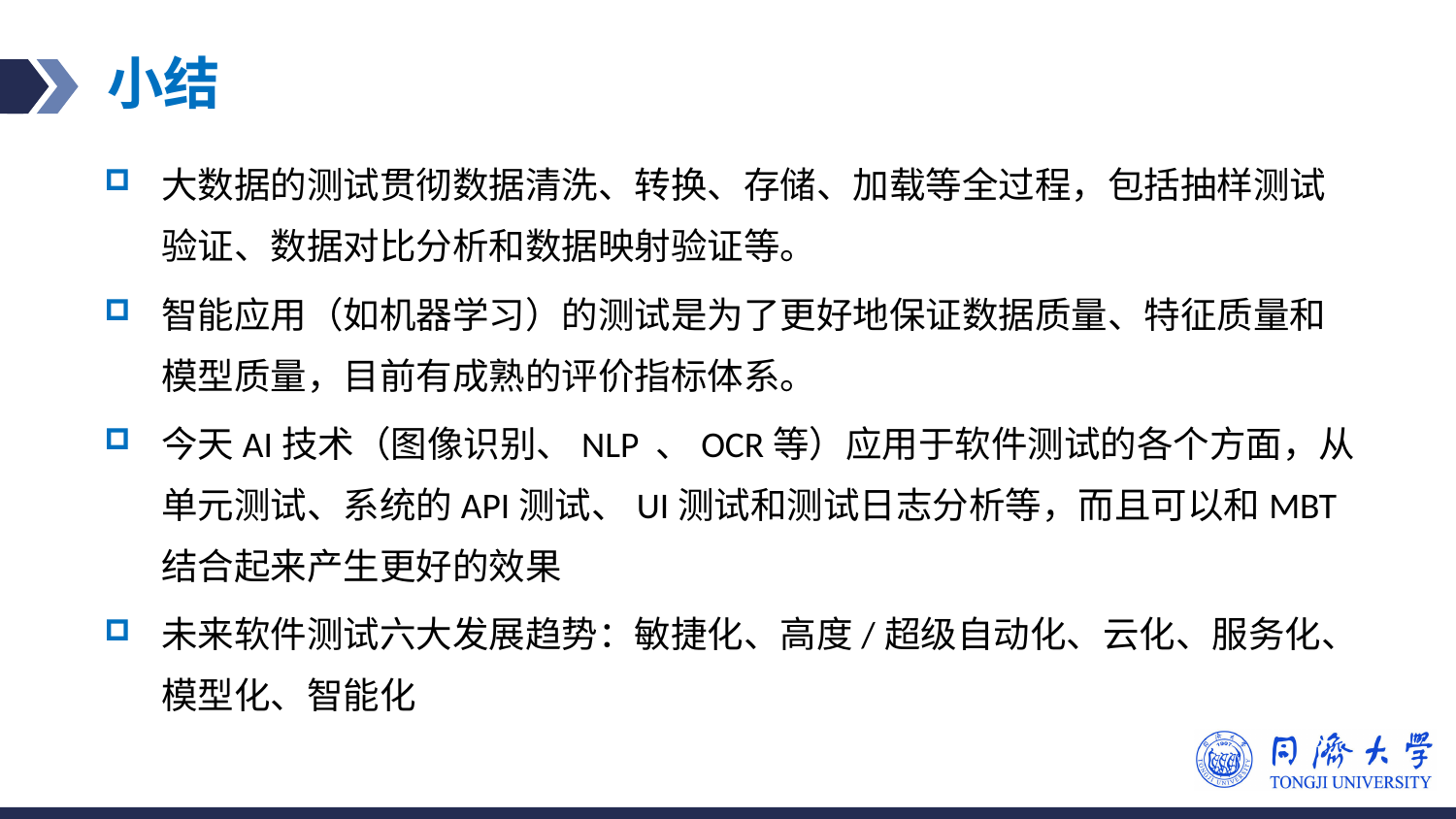

# 小结
大数据的测试贯彻数据清洗、转换、存储、加载等全过程，包括抽样测试验证、数据对比分析和数据映射验证等。
智能应用（如机器学习）的测试是为了更好地保证数据质量、特征质量和模型质量，目前有成熟的评价指标体系。
今天AI技术（图像识别、NLP 、OCR等）应用于软件测试的各个方面，从单元测试、系统的API测试、UI测试和测试日志分析等，而且可以和MBT结合起来产生更好的效果
未来软件测试六大发展趋势：敏捷化、高度/超级自动化、云化、服务化、模型化、智能化